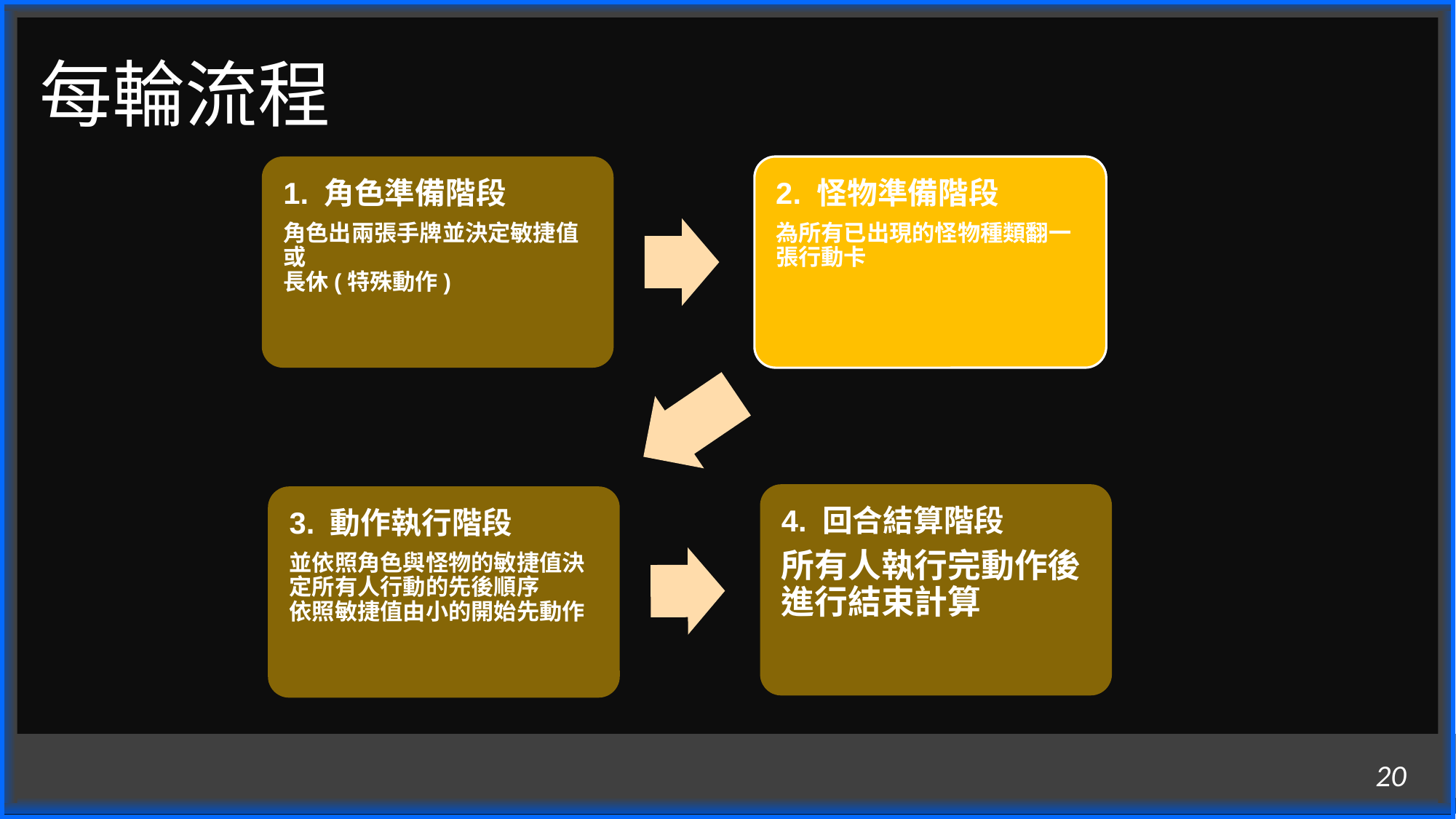

# 每輪流程
1. 角色準備階段
角色出兩張手牌並決定敏捷值或
長休(特殊動作)

2. 怪物準備階段
為所有已出現的怪物種類翻一張行動卡

3. 動作執行階段
並依照角色與怪物的敏捷值決定所有人行動的先後順序
依照敏捷值由小的開始先動作

4. 回合結算階段
所有人執行完動作後進行結束計算